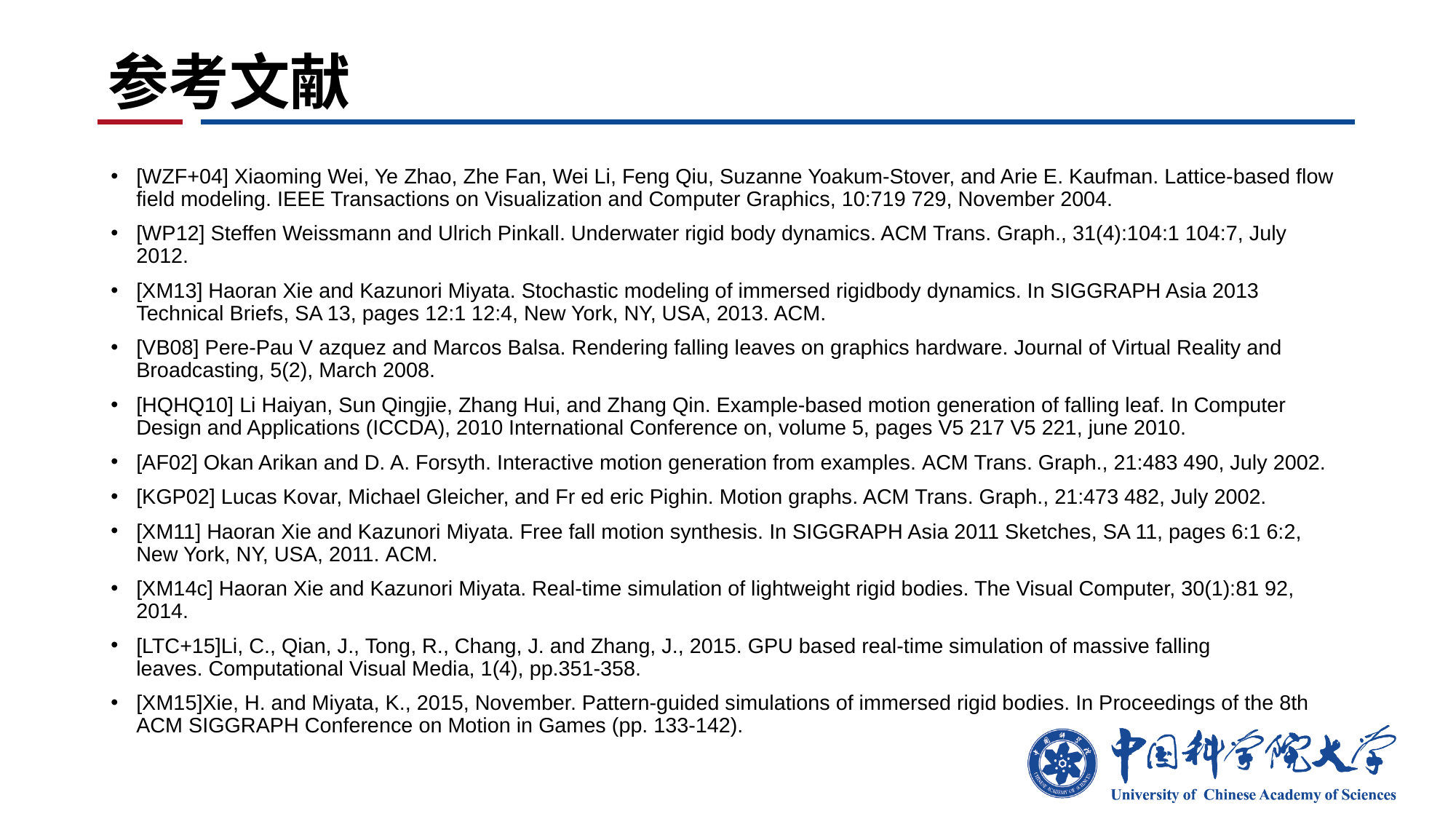

# 参考文献
[WZF+04] Xiaoming Wei, Ye Zhao, Zhe Fan, Wei Li, Feng Qiu, Suzanne Yoakum-Stover, and Arie E. Kaufman. Lattice-based flow field modeling. IEEE Transactions on Visualization and Computer Graphics, 10:719 729, November 2004.
[WP12] Steffen Weissmann and Ulrich Pinkall. Underwater rigid body dynamics. ACM Trans. Graph., 31(4):104:1 104:7, July 2012.
[XM13] Haoran Xie and Kazunori Miyata. Stochastic modeling of immersed rigidbody dynamics. In SIGGRAPH Asia 2013 Technical Briefs, SA 13, pages 12:1 12:4, New York, NY, USA, 2013. ACM.
[VB08] Pere-Pau V azquez and Marcos Balsa. Rendering falling leaves on graphics hardware. Journal of Virtual Reality and Broadcasting, 5(2), March 2008.
[HQHQ10] Li Haiyan, Sun Qingjie, Zhang Hui, and Zhang Qin. Example-based motion generation of falling leaf. In Computer Design and Applications (ICCDA), 2010 International Conference on, volume 5, pages V5 217 V5 221, june 2010.
[AF02] Okan Arikan and D. A. Forsyth. Interactive motion generation from examples. ACM Trans. Graph., 21:483 490, July 2002.
[KGP02] Lucas Kovar, Michael Gleicher, and Fr ed eric Pighin. Motion graphs. ACM Trans. Graph., 21:473 482, July 2002.
[XM11] Haoran Xie and Kazunori Miyata. Free fall motion synthesis. In SIGGRAPH Asia 2011 Sketches, SA 11, pages 6:1 6:2, New York, NY, USA, 2011. ACM.
[XM14c] Haoran Xie and Kazunori Miyata. Real-time simulation of lightweight rigid bodies. The Visual Computer, 30(1):81 92, 2014.
[LTC+15]Li, C., Qian, J., Tong, R., Chang, J. and Zhang, J., 2015. GPU based real-time simulation of massive falling leaves. Computational Visual Media, 1(4), pp.351-358.
[XM15]Xie, H. and Miyata, K., 2015, November. Pattern-guided simulations of immersed rigid bodies. In Proceedings of the 8th ACM SIGGRAPH Conference on Motion in Games (pp. 133-142).